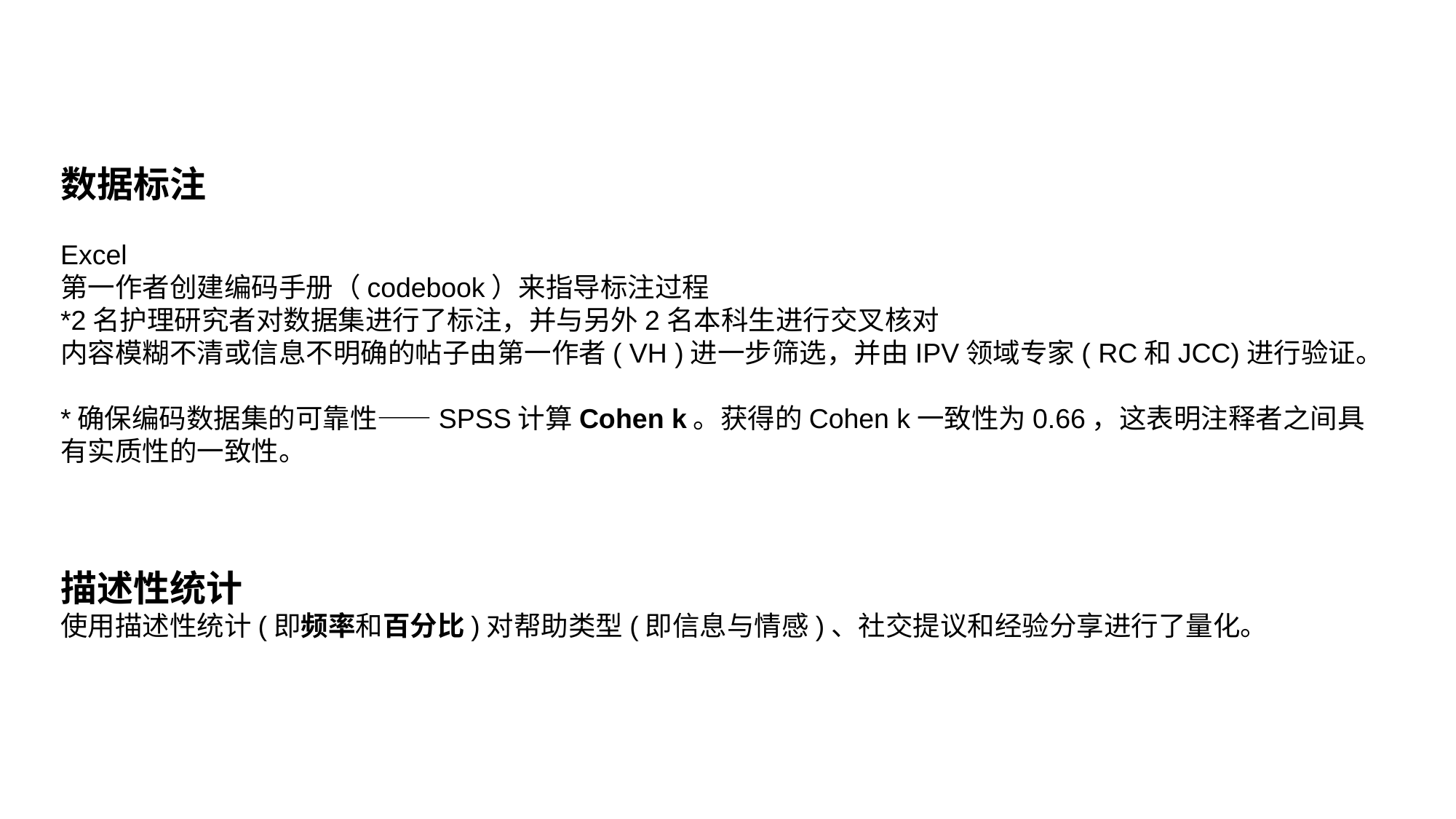

数据标注

Excel
第一作者创建编码手册（codebook）来指导标注过程
*2名护理研究者对数据集进行了标注，并与另外2名本科生进行交叉核对
内容模糊不清或信息不明确的帖子由第一作者( VH )进一步筛选，并由IPV领域专家( RC和JCC)进行验证。

*确保编码数据集的可靠性——SPSS计算Cohen k。获得的Cohen k一致性为0.66，这表明注释者之间具有实质性的一致性。

描述性统计
使用描述性统计(即频率和百分比)对帮助类型(即信息与情感)、社交提议和经验分享进行了量化。